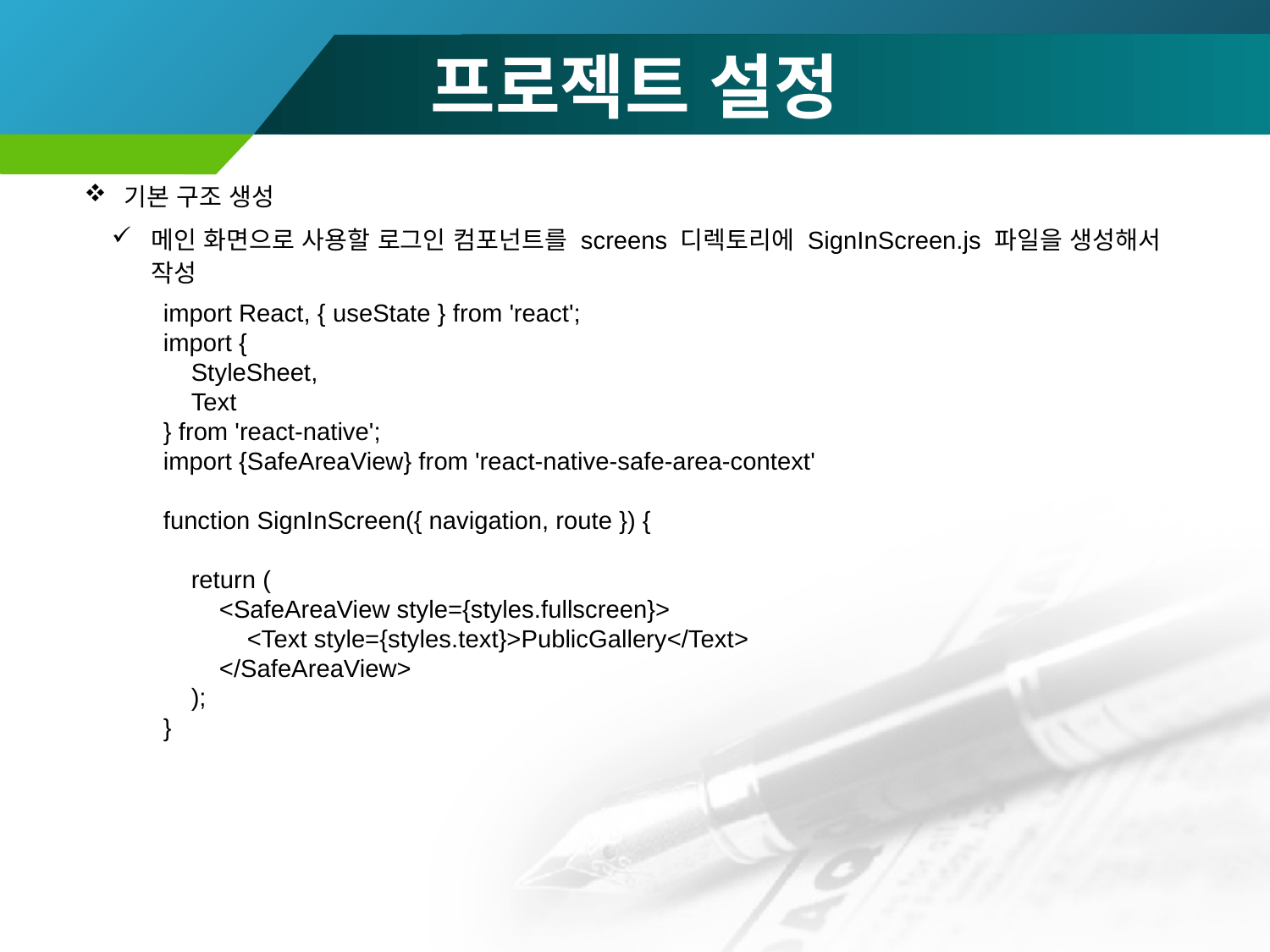

# 프로젝트 설정
기본 구조 생성
메인 화면으로 사용할 로그인 컴포넌트를 screens 디렉토리에 SignInScreen.js 파일을 생성해서 작성
import React, { useState } from 'react';
import {
    StyleSheet,
    Text
} from 'react-native';
import {SafeAreaView} from 'react-native-safe-area-context'

function SignInScreen({ navigation, route }) {

    return (
        <SafeAreaView style={styles.fullscreen}>
            <Text style={styles.text}>PublicGallery</Text>
        </SafeAreaView>
    );
}